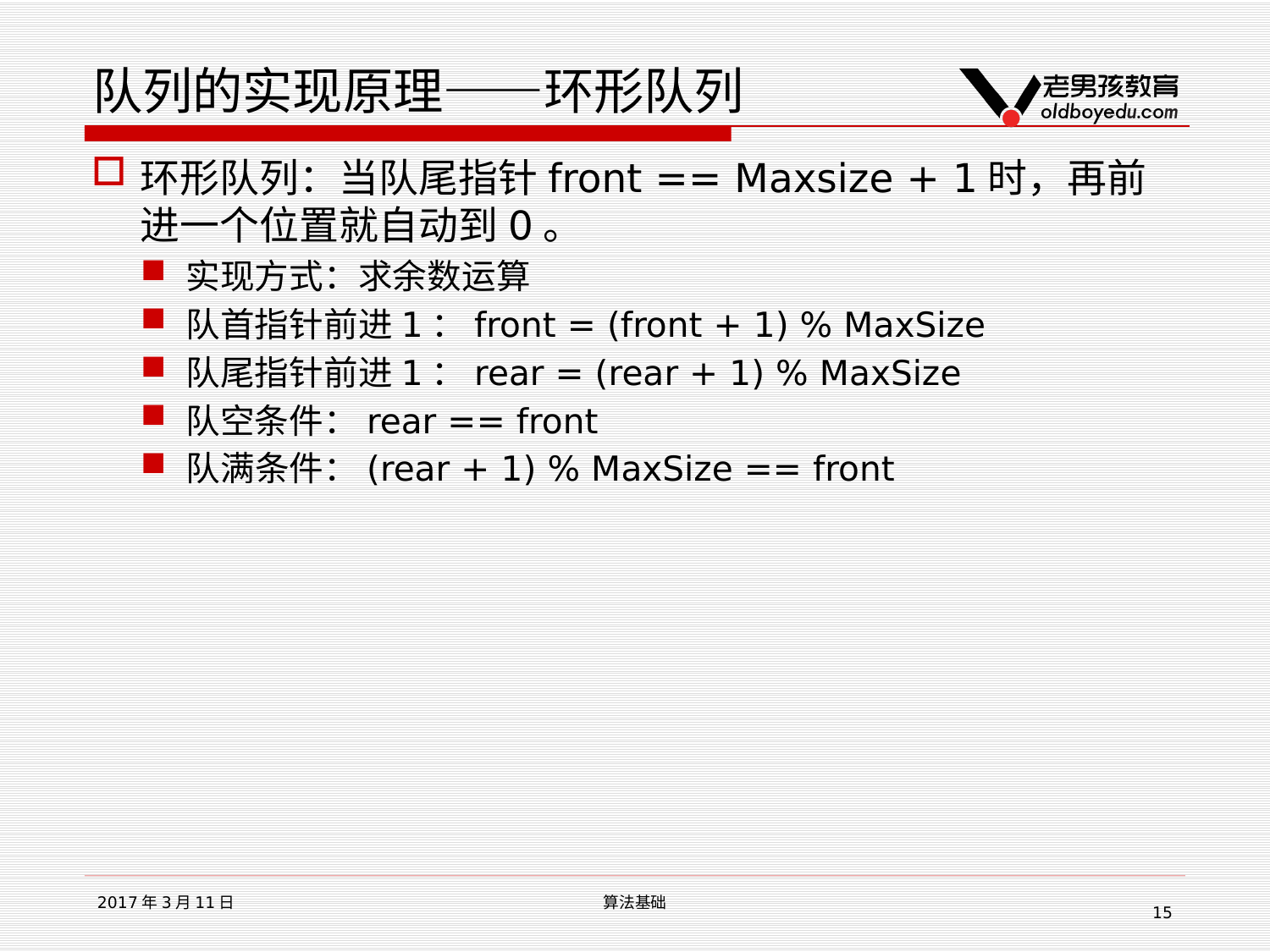

# 队列的实现原理——环形队列
环形队列：当队尾指针front == Maxsize + 1时，再前进一个位置就自动到0。
实现方式：求余数运算
队首指针前进1：front = (front + 1) % MaxSize
队尾指针前进1：rear = (rear + 1) % MaxSize
队空条件：rear == front
队满条件：(rear + 1) % MaxSize == front
2017年3月11日
算法基础
15